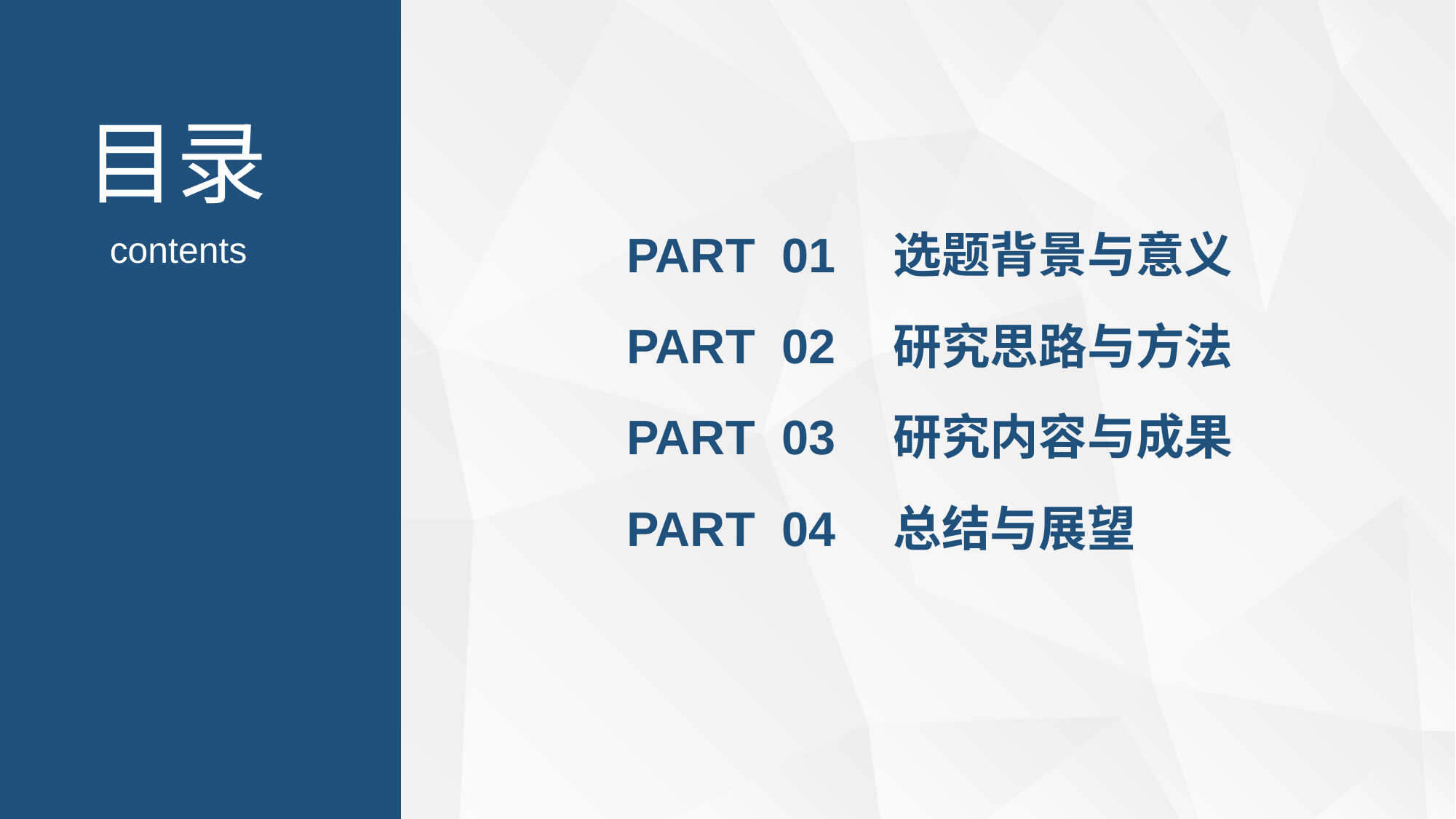

PART  01
选题背景与意义
PART  02
研究思路与方法
研究内容与成果
PART  03

PART  04

总结与展望